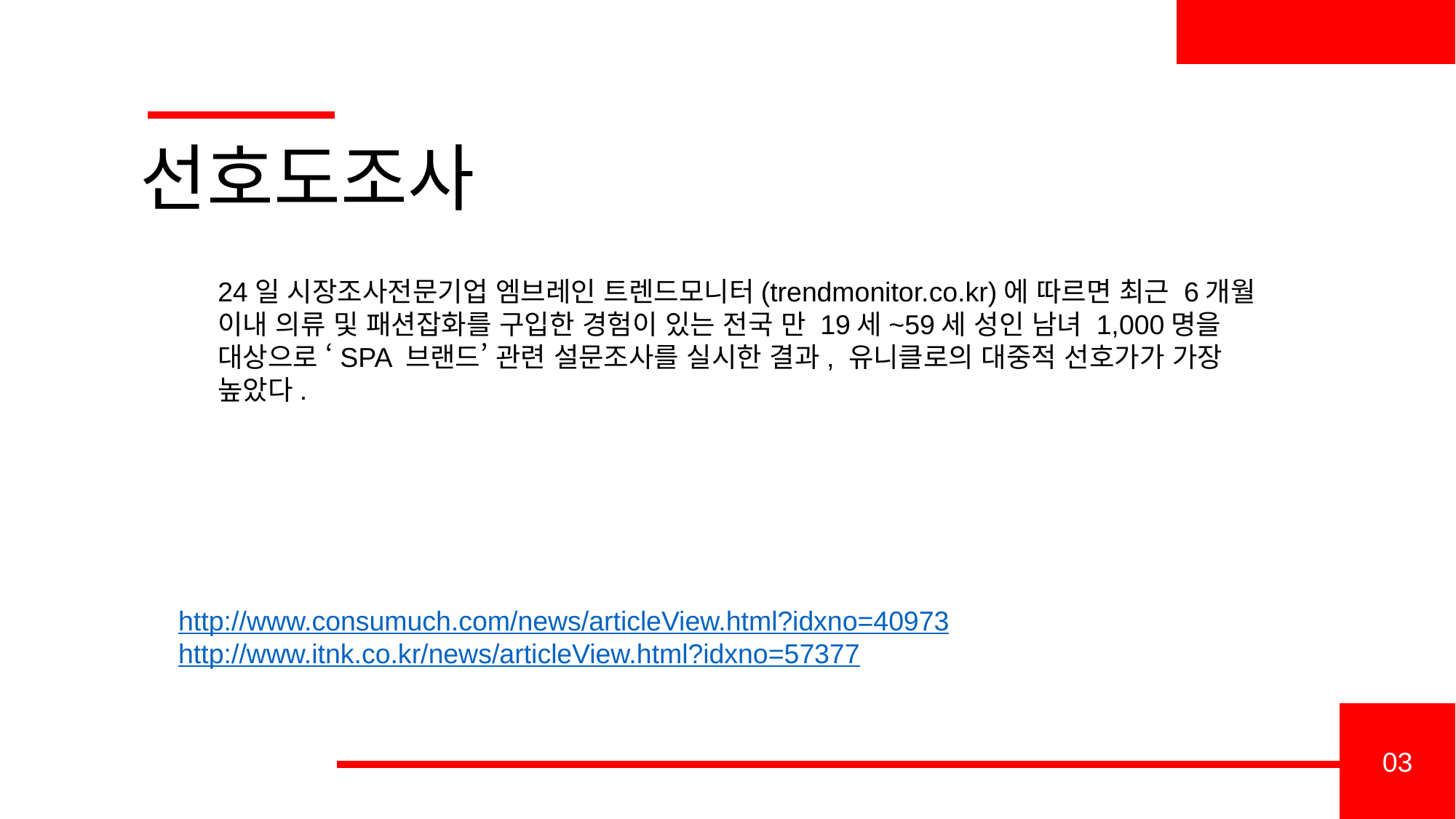

선호도조사
24일 시장조사전문기업 엠브레인 트렌드모니터(trendmonitor.co.kr)에 따르면 최근 6개월 이내 의류 및 패션잡화를 구입한 경험이 있는 전국 만 19세~59세 성인 남녀 1,000명을 대상으로 ‘SPA 브랜드’ 관련 설문조사를 실시한 결과, 유니클로의 대중적 선호가가 가장 높았다.
http://www.consumuch.com/news/articleView.html?idxno=40973
http://www.itnk.co.kr/news/articleView.html?idxno=57377
03